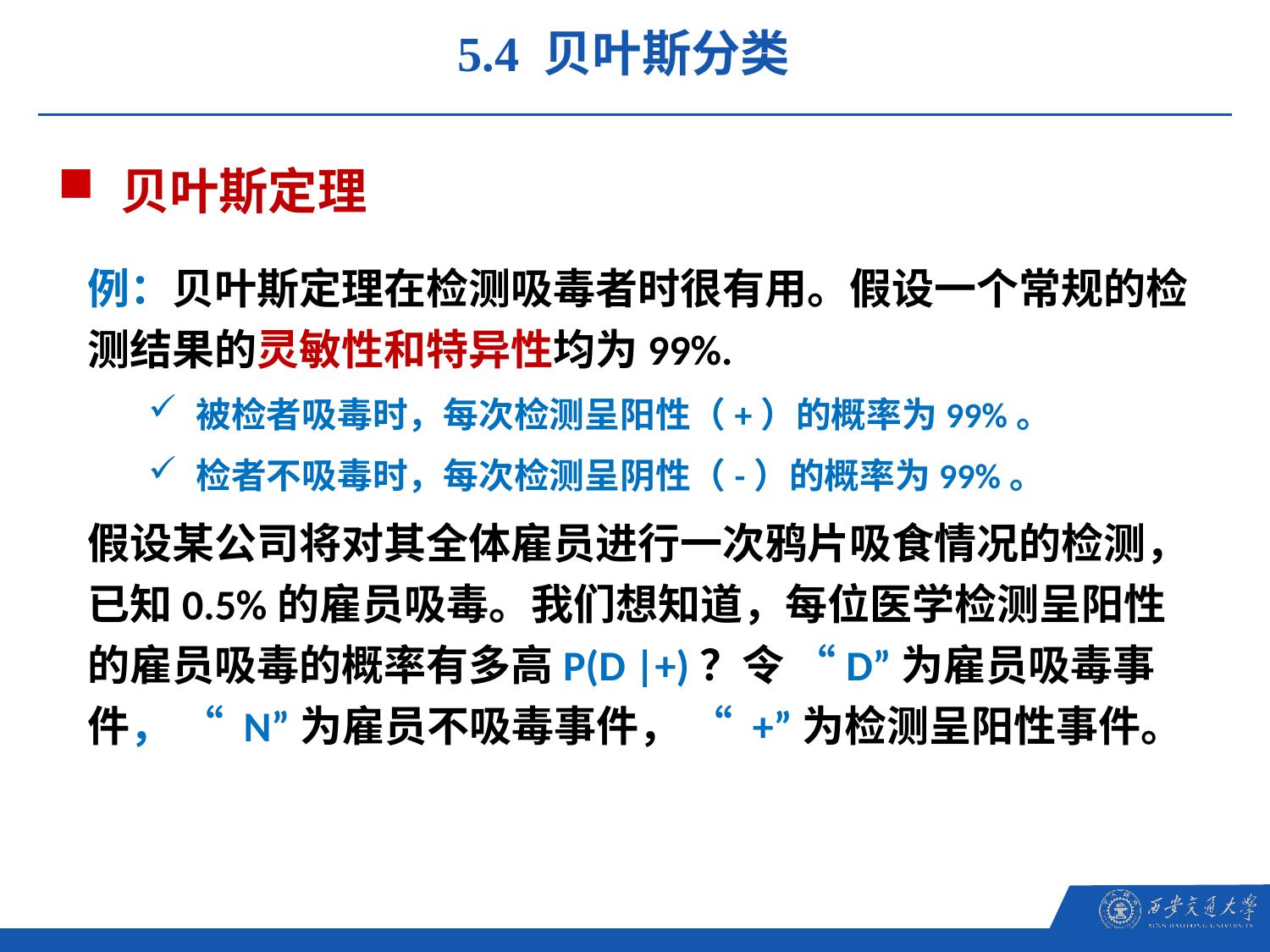

5.4 贝叶斯分类
贝叶斯定理

例：贝叶斯定理在检测吸毒者时很有用。假设一个常规的检测结果的灵敏性和特异性均为99%.
被检者吸毒时，每次检测呈阳性（+）的概率为99%。
检者不吸毒时，每次检测呈阴性（-）的概率为99%。
假设某公司将对其全体雇员进行一次鸦片吸食情况的检测，已知0.5%的雇员吸毒。我们想知道，每位医学检测呈阳性的雇员吸毒的概率有多高P(D |+)？令 “D”为雇员吸毒事件， “ N”为雇员不吸毒事件， “ +”为检测呈阳性事件。